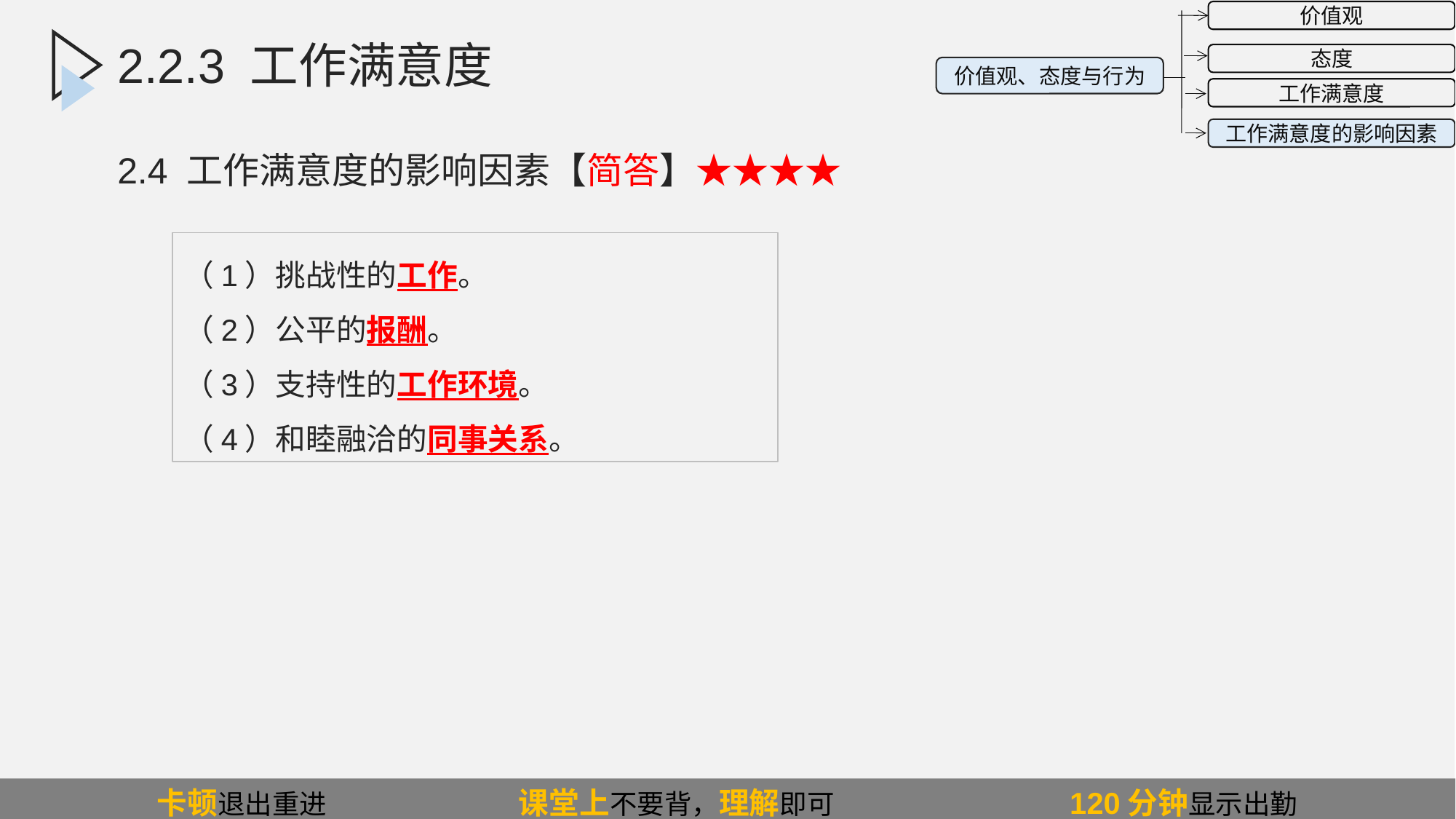

价值观
态度

工作满意度
工作满意度的影响因素
价值观、态度与行为
2.2.3.2工作满意度的主要影响因素
2.2.3 工作满意度
2.4 工作满意度的影响因素【简答】★★★★

（1）挑战性的工作。
（2）公平的报酬。
（3）支持性的工作环境。
（4）和睦融洽的同事关系。